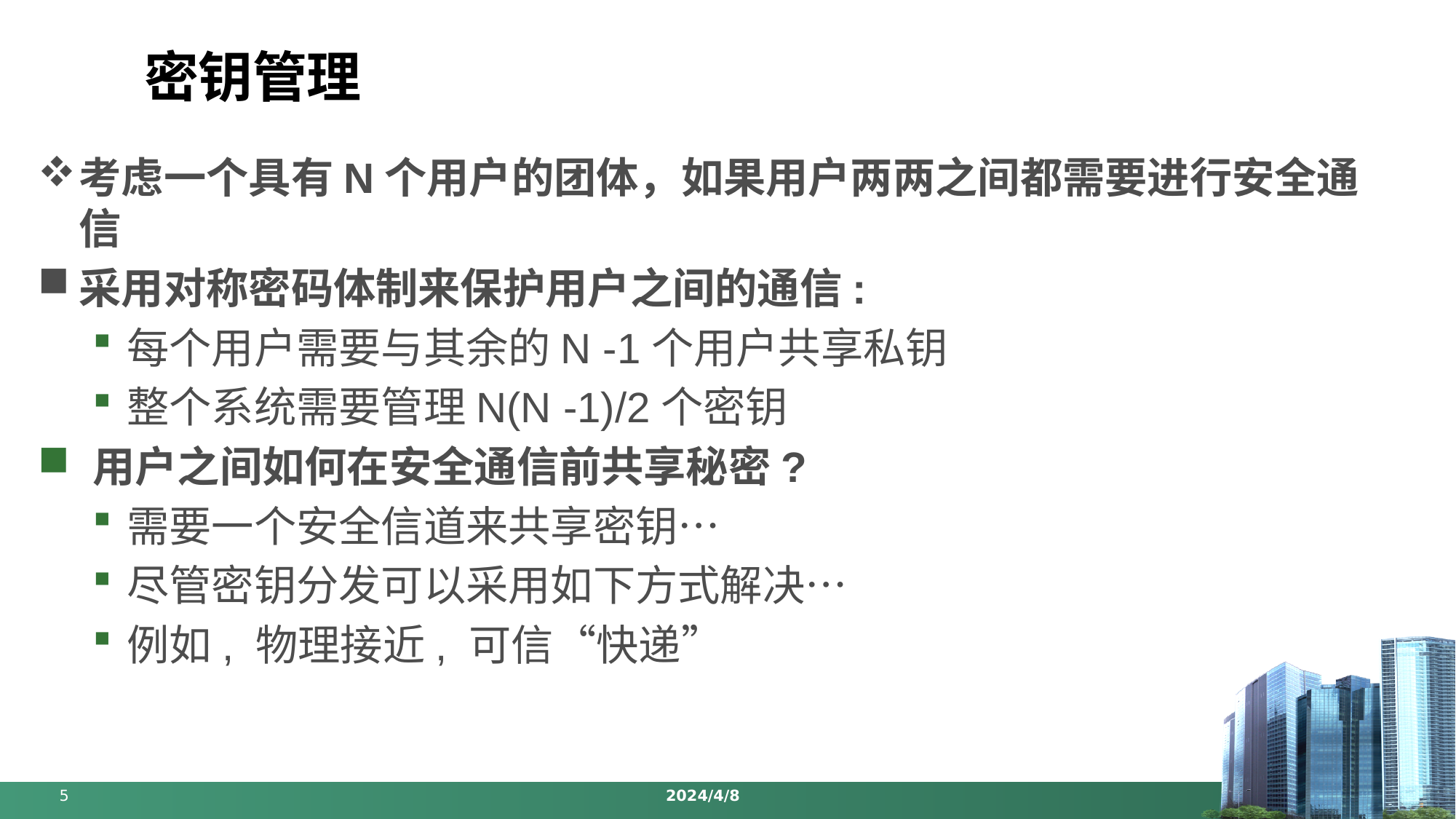

# 密钥管理
考虑一个具有N个用户的团体，如果用户两两之间都需要进行安全通信
采用对称密码体制来保护用户之间的通信:
每个用户需要与其余的N -1个用户共享私钥
整个系统需要管理N(N -1)/2个密钥
用户之间如何在安全通信前共享秘密?
需要一个安全信道来共享密钥…
尽管密钥分发可以采用如下方式解决…
例如, 物理接近, 可信“快递”

5
2024/4/8